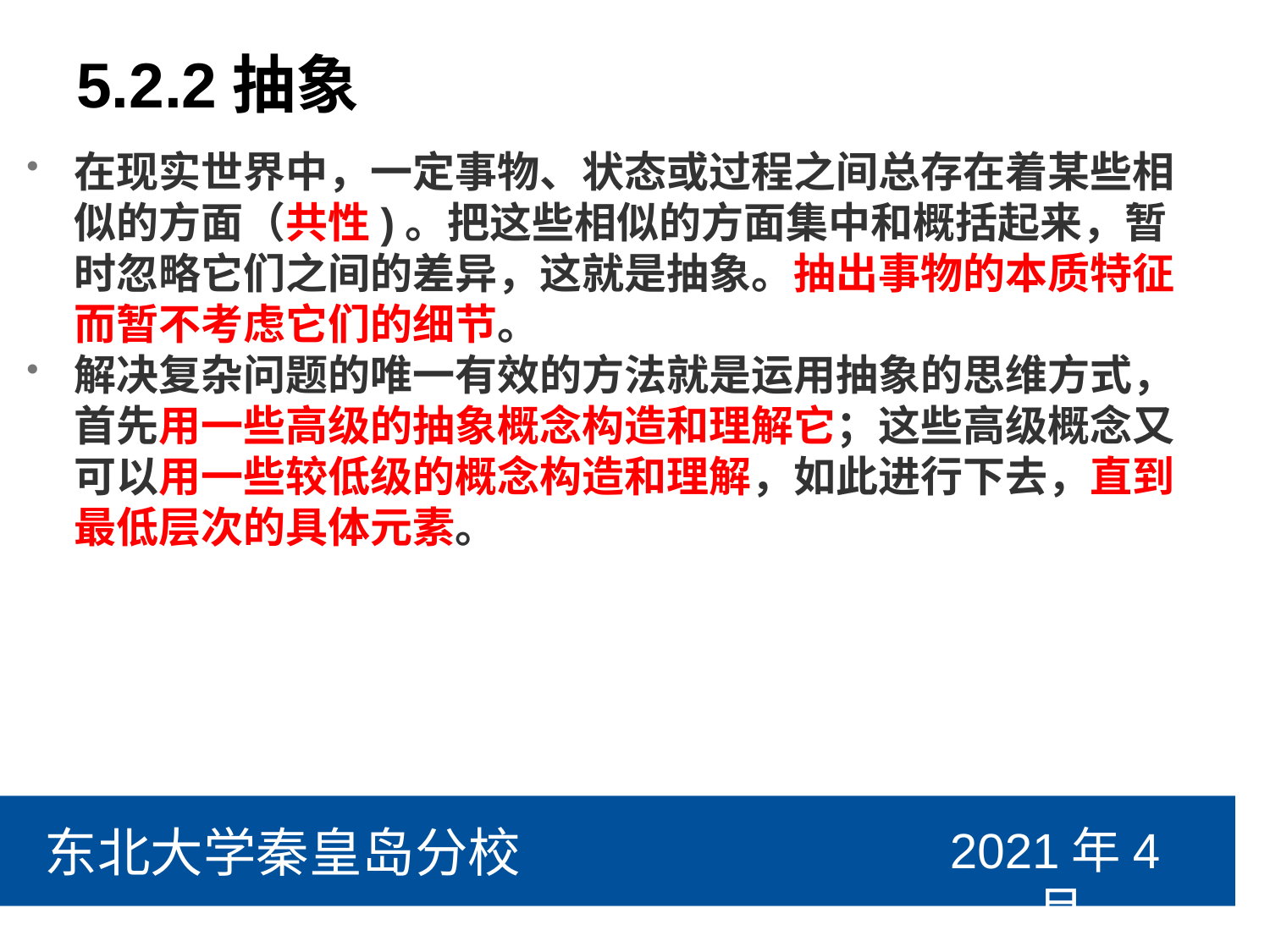

# 5.2.2抽象
在现实世界中，一定事物、状态或过程之间总存在着某些相似的方面（共性)。把这些相似的方面集中和概括起来，暂时忽略它们之间的差异，这就是抽象。抽出事物的本质特征而暂不考虑它们的细节。
解决复杂问题的唯一有效的方法就是运用抽象的思维方式，首先用一些高级的抽象概念构造和理解它；这些高级概念又可以用一些较低级的概念构造和理解，如此进行下去，直到最低层次的具体元素。